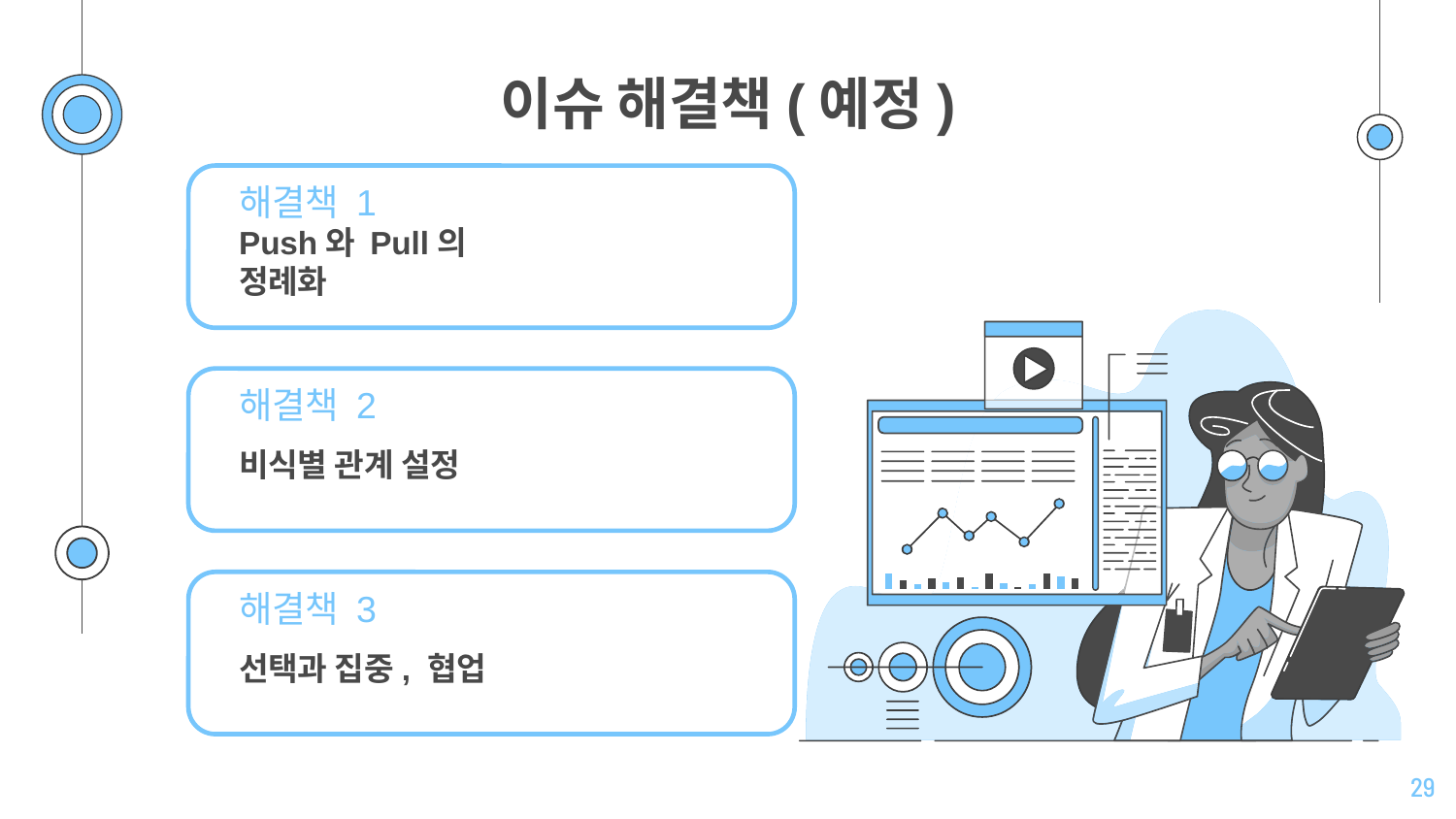

# 이슈 해결책(예정)
해결책 1

Push와 Pull의 정례화

해결책 2

비식별 관계 설정
해결책 3

선택과 집중, 협업
29